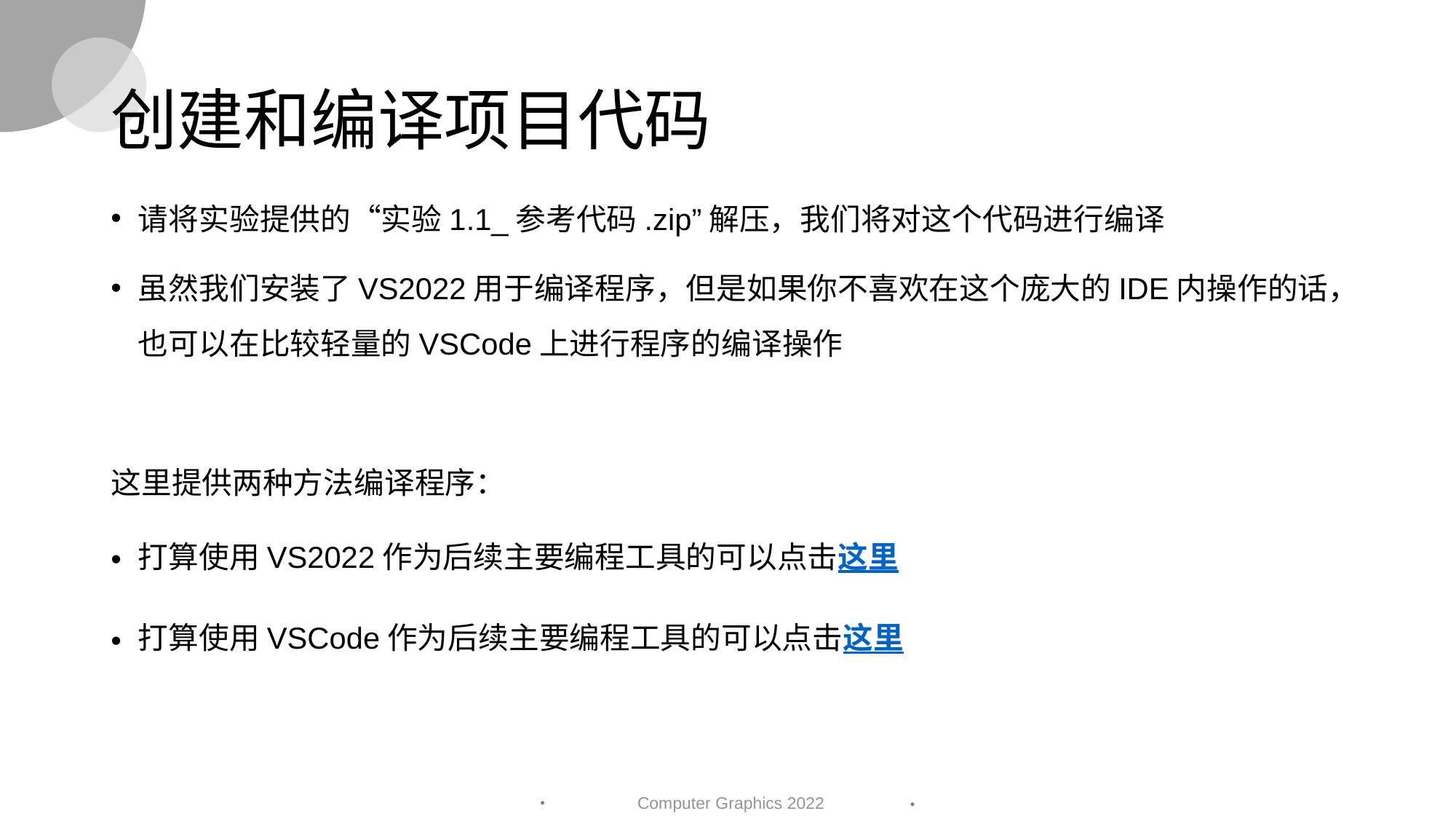

# 创建和编译项目代码
请将实验提供的“实验1.1_参考代码.zip”解压，我们将对这个代码进行编译
虽然我们安装了VS2022用于编译程序，但是如果你不喜欢在这个庞大的IDE内操作的话，也可以在比较轻量的VSCode上进行程序的编译操作

这里提供两种方法编译程序：
打算使用VS2022作为后续主要编程工具的可以点击这里
打算使用VSCode作为后续主要编程工具的可以点击这里